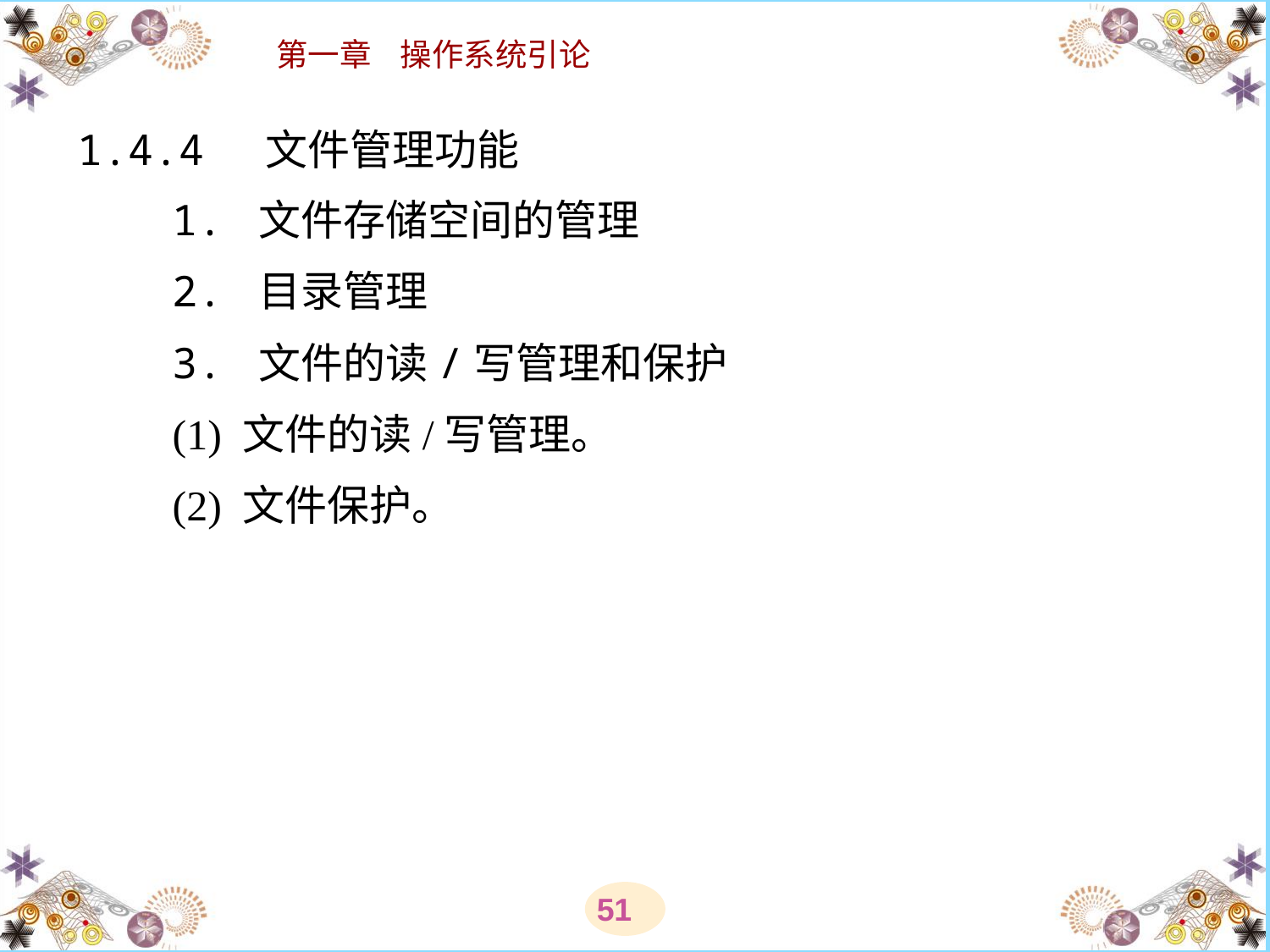

# 1.4.4  文件管理功能 　　1. 文件存储空间的管理 　　2. 目录管理 　　3. 文件的读/写管理和保护 　　(1) 文件的读/写管理。 　　(2) 文件保护。